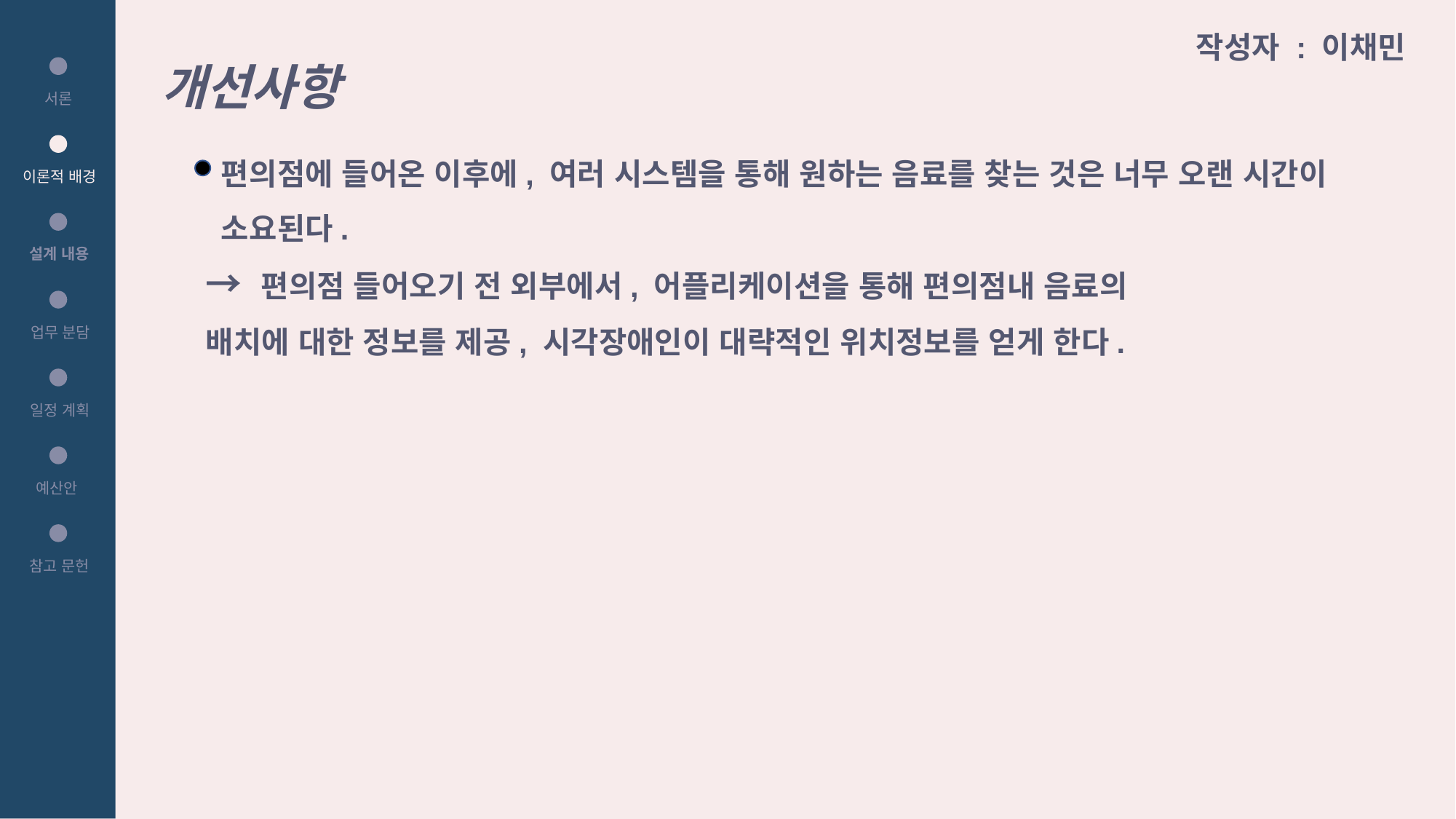

개선사항
작성자 : 이채민

서론
편의점에 들어온 이후에, 여러 시스템을 통해 원하는 음료를 찾는 것은 너무 오랜 시간이 소요된다.

이론적 배경

→ 편의점 들어오기 전 외부에서, 어플리케이션을 통해 편의점내 음료의 배치에 대한 정보를 제공, 시각장애인이 대략적인 위치정보를 얻게 한다.
설계 내용

업무 분담

일정 계획

예산안

참고 문헌